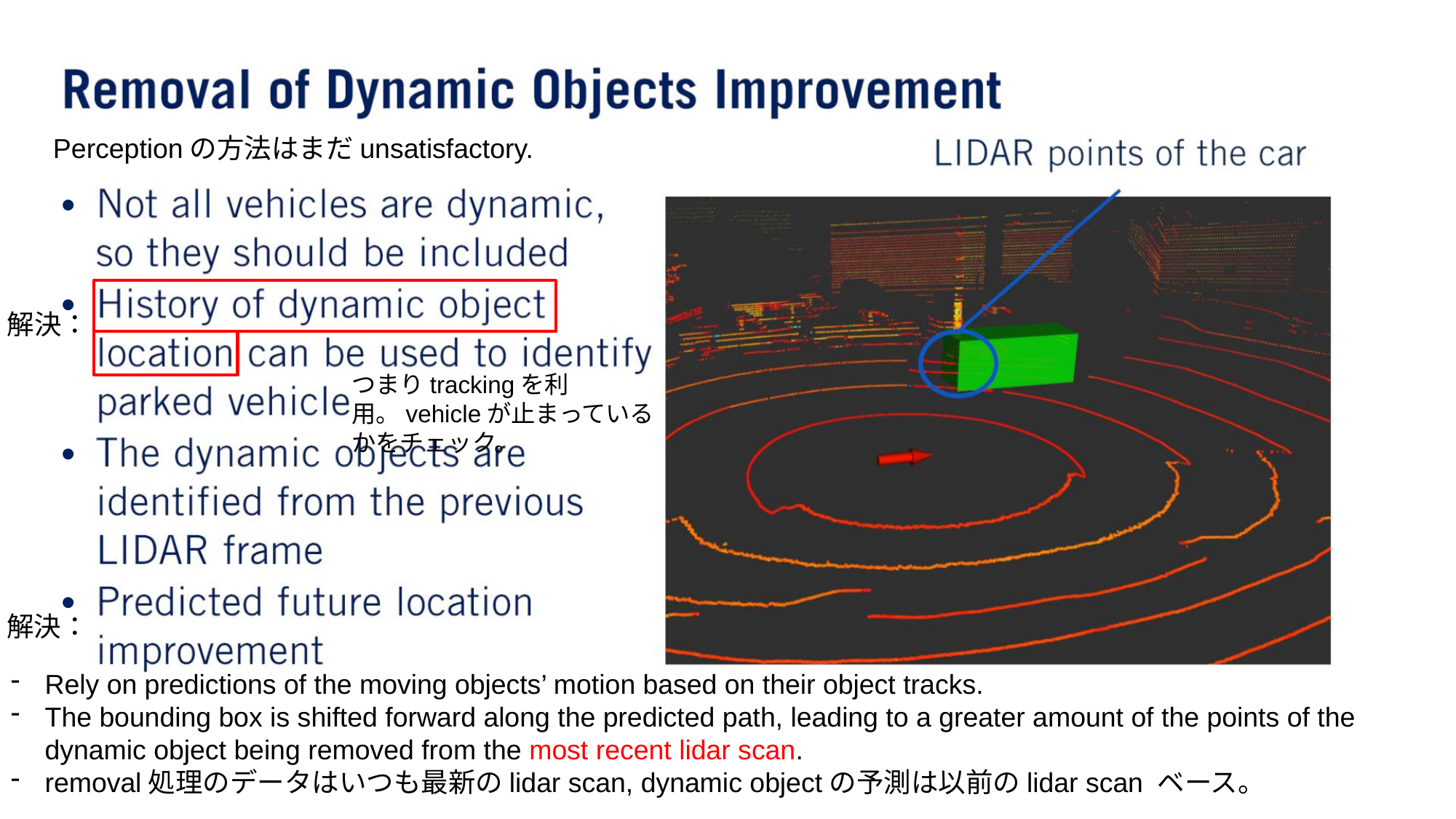

Perceptionの⽅法はまだunsatisfactory.
•
•

解決：

つまりtrackingを利⽤。vehicleが⽌まっているかをチェック。
•
•
解決：
Rely on predictions of the moving objects’ motion based on their object tracks.
The bounding box is shifted forward along the predicted path, leading to a greater amount of the points of the dynamic object being removed from the most recent lidar scan.
removal処理のデータはいつも最新のlidar scan, dynamic objectの予測は以前のlidar scan ベース。